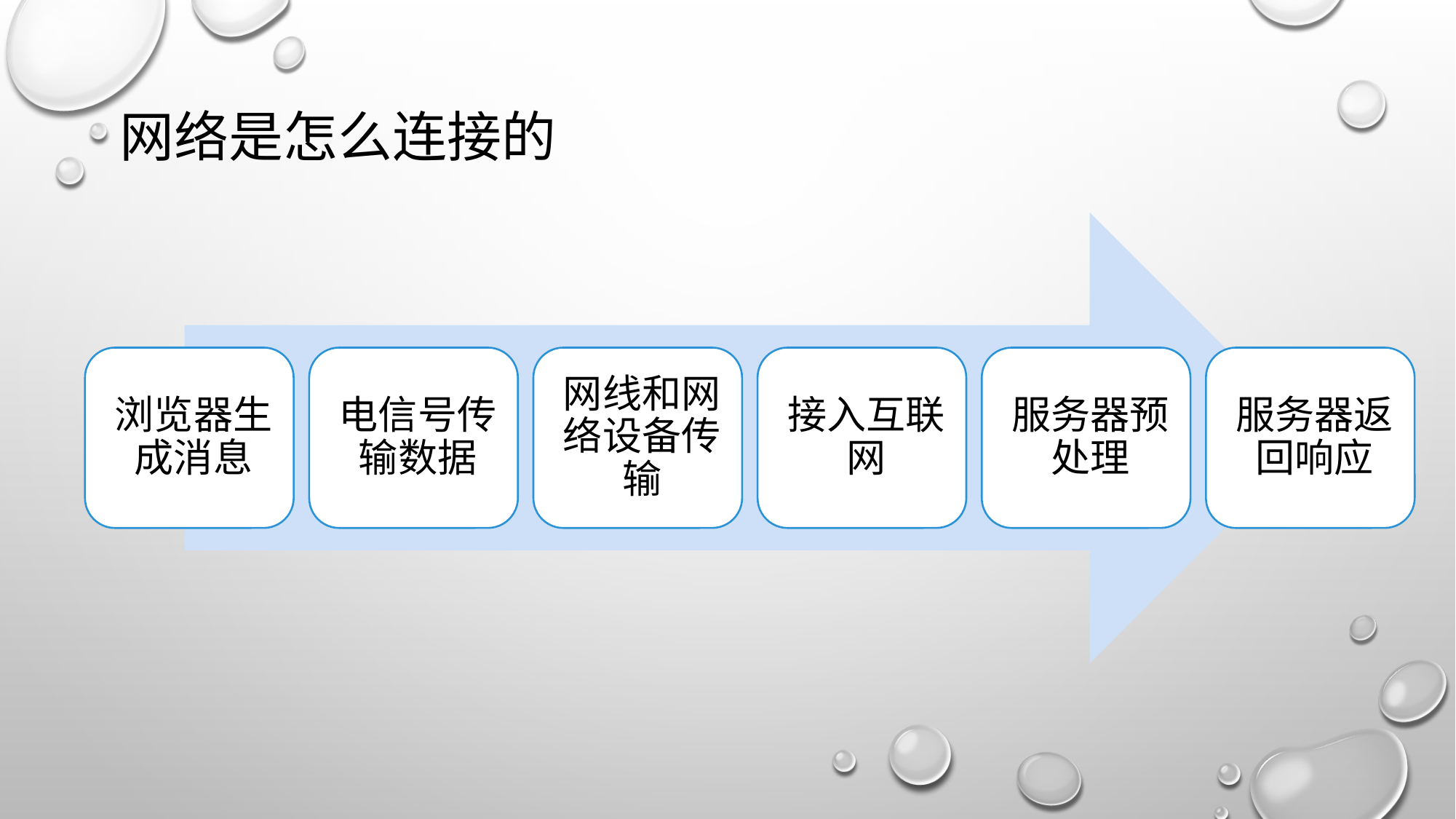

# 网络是怎么连接的
浏览器生成消息
电信号传输数据
网线和网络设备传输
接入互联网
服务器预处理
服务器返回响应